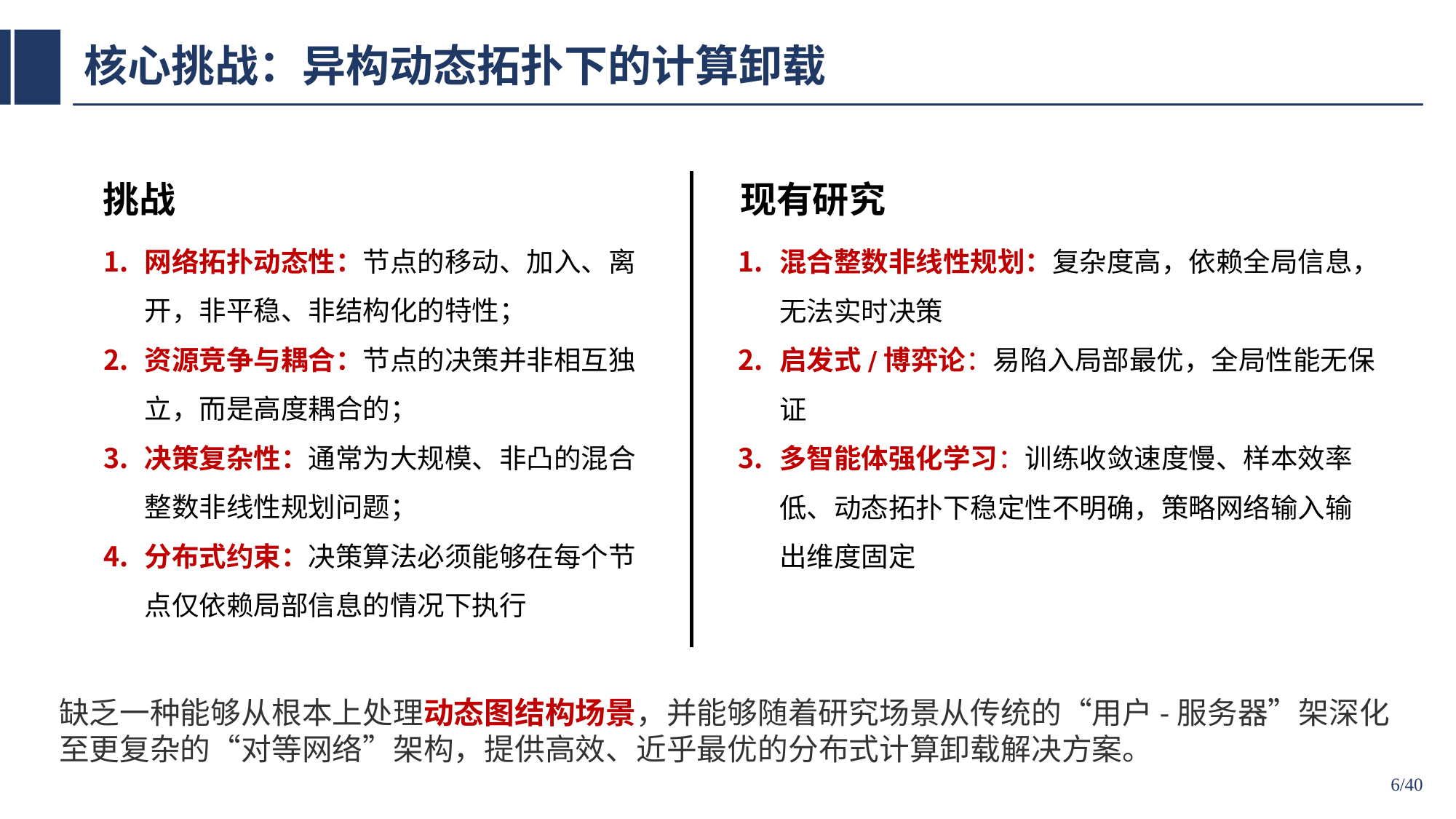

# 核心挑战：异构动态拓扑下的计算卸载
挑战
现有研究
网络拓扑动态性：节点的移动、加入、离开，非平稳、非结构化的特性；
资源竞争与耦合：节点的决策并非相互独立，而是高度耦合的；
决策复杂性：通常为大规模、非凸的混合整数非线性规划问题；
分布式约束：决策算法必须能够在每个节点仅依赖局部信息的情况下执行
混合整数非线性规划：复杂度高，依赖全局信息，无法实时决策
启发式/博弈论：易陷入局部最优，全局性能无保证
多智能体强化学习：训练收敛速度慢、样本效率低、动态拓扑下稳定性不明确，策略网络输入输出维度固定
缺乏一种能够从根本上处理动态图结构场景，并能够随着研究场景从传统的“用户-服务器”架深化至更复杂的“对等网络”架构，提供高效、近乎最优的分布式计算卸载解决方案。
6/40